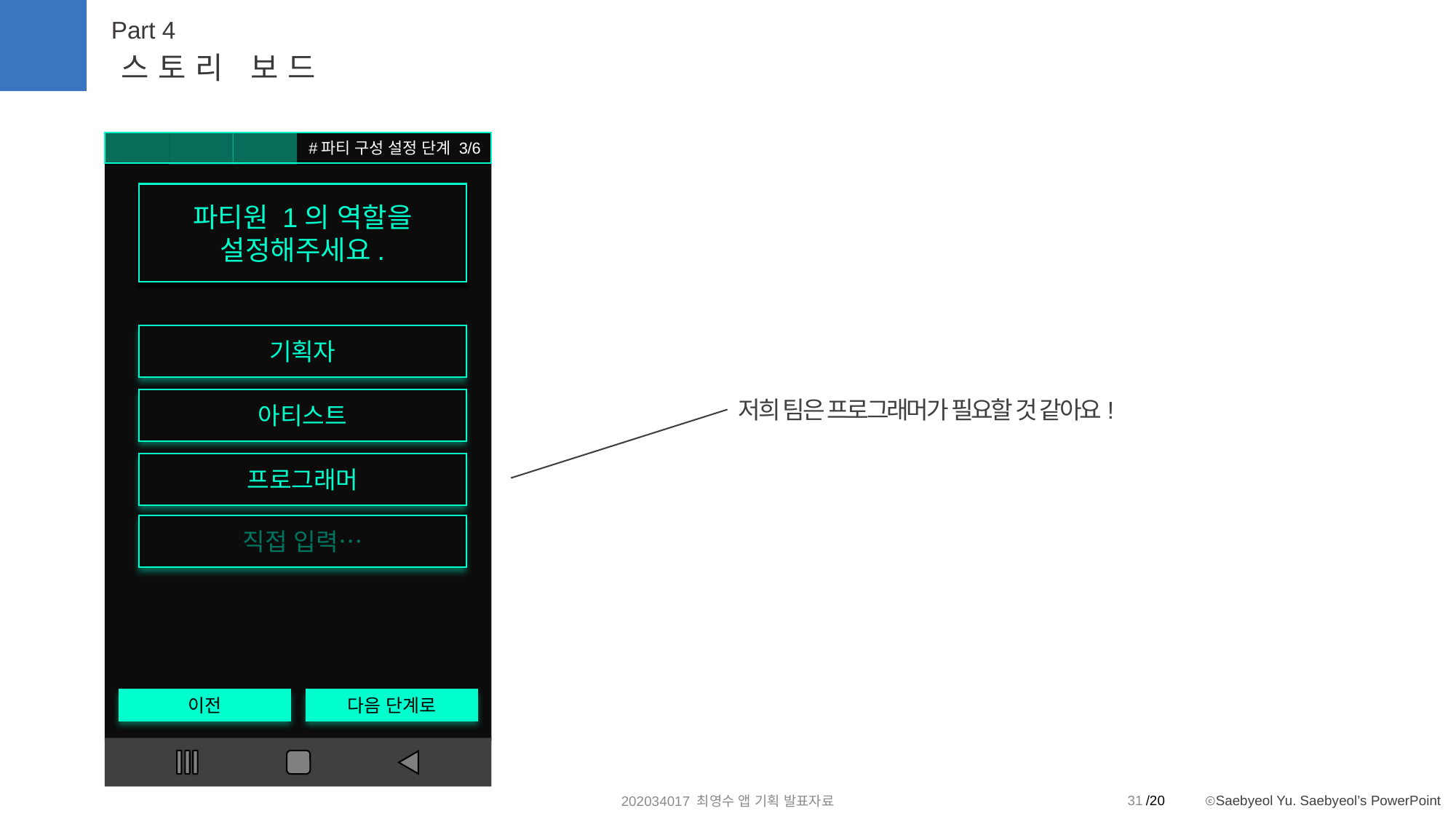

Part 4
스토리 보드

이전
다음 단계로

#파티 구성 설정 단계 3/6

파티원 1의 역할을
설정해주세요.
기획자
저희 팀은 프로그래머가 필요할 것 같아요!
아티스트
프로그래머
직접 입력…
31
202034017 최영수 앱 기획 발표자료